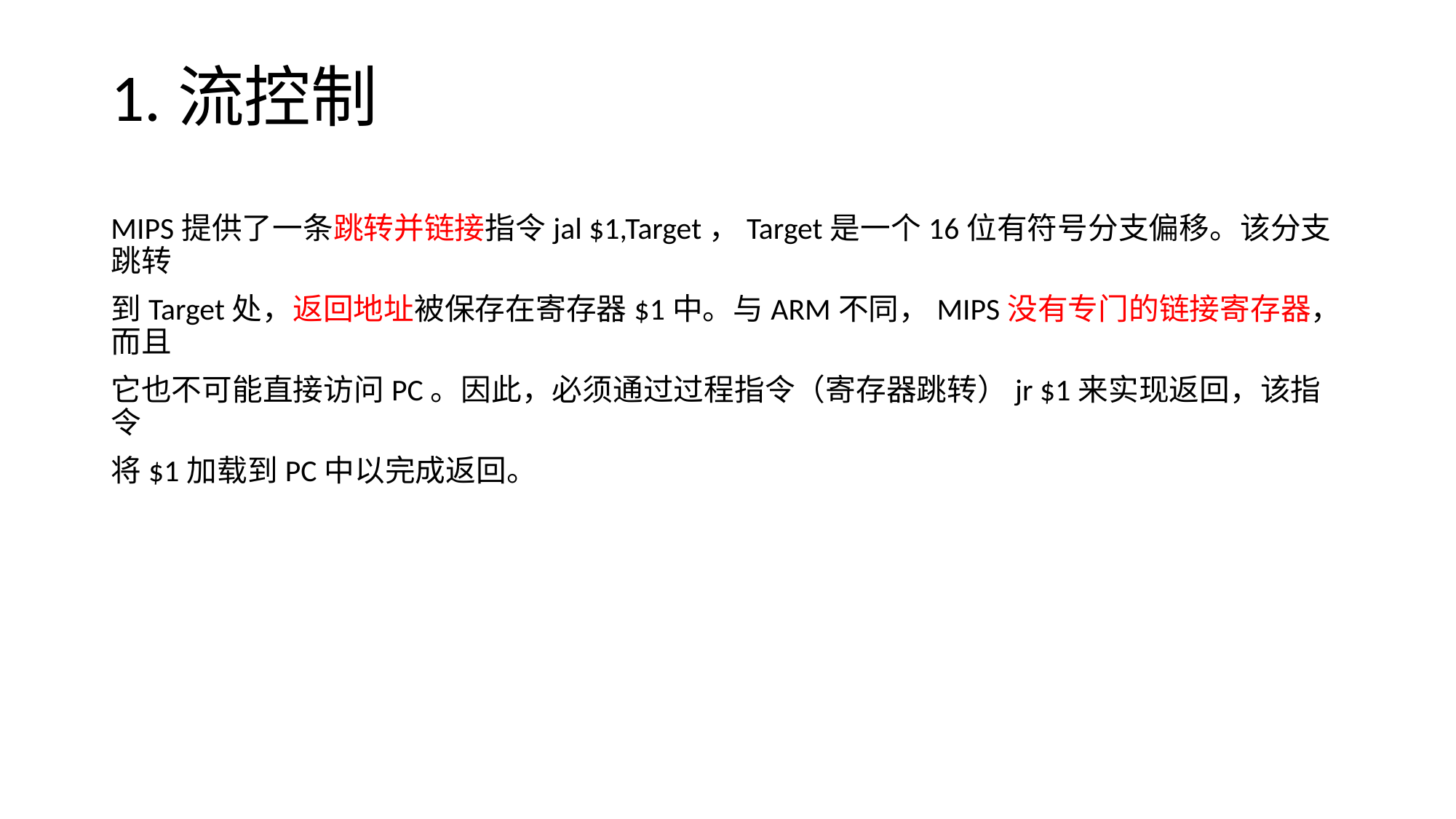

# 1.流控制

MIPS提供了一条跳转并链接指令jal $1,Target，Target是一个16位有符号分支偏移。该分支跳转
到Target处，返回地址被保存在寄存器$1中。与ARM不同，MIPS没有专门的链接寄存器，而且
它也不可能直接访问PC。因此，必须通过过程指令（寄存器跳转）jr $1来实现返回，该指令
将$1加载到PC中以完成返回。